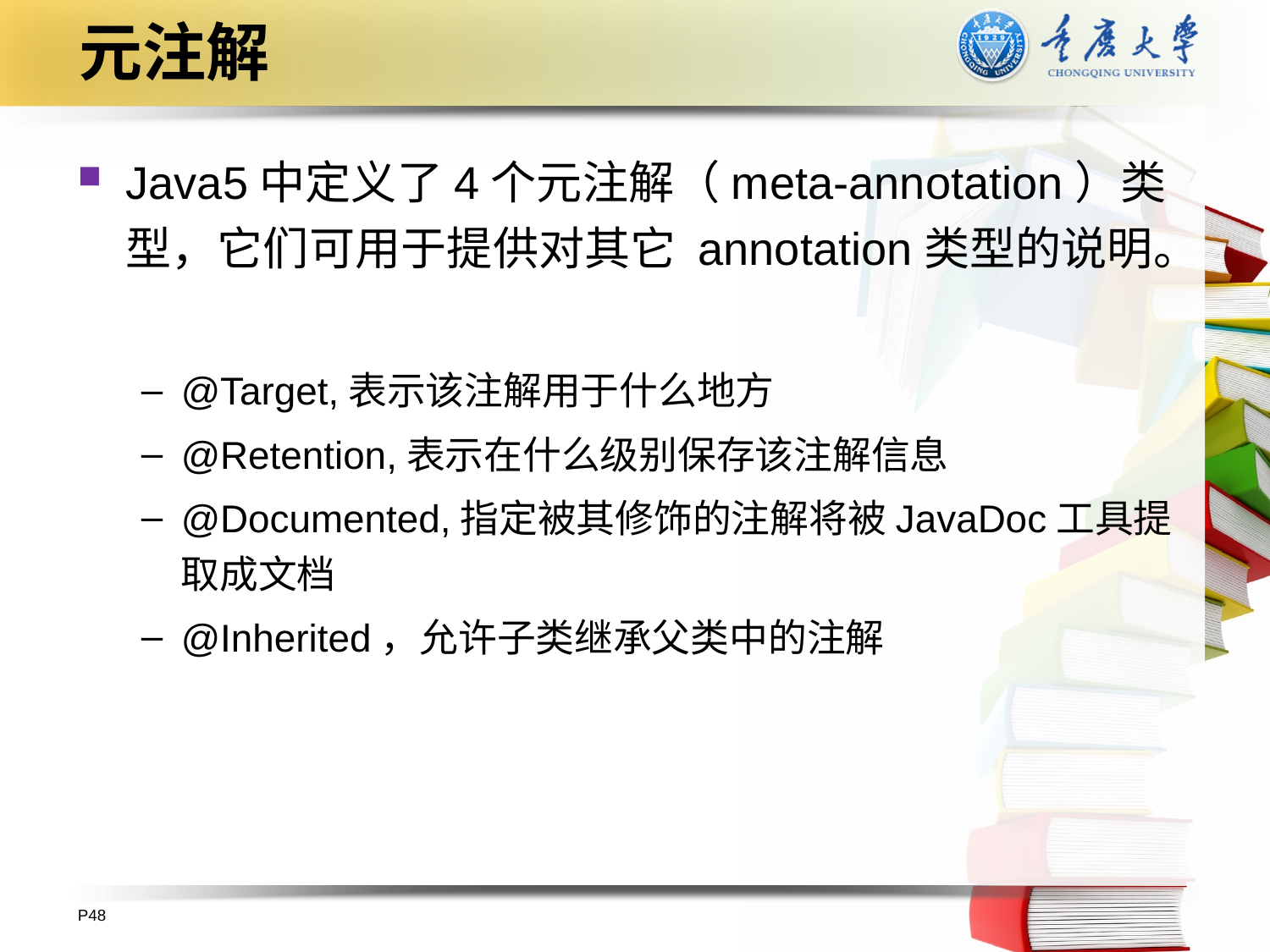

# 元注解
Java5中定义了4个元注解（meta-annotation）类型，它们可用于提供对其它 annotation类型的说明。

@Target,表示该注解用于什么地方
@Retention,表示在什么级别保存该注解信息
@Documented,指定被其修饰的注解将被JavaDoc工具提取成文档
@Inherited，允许子类继承父类中的注解

P48